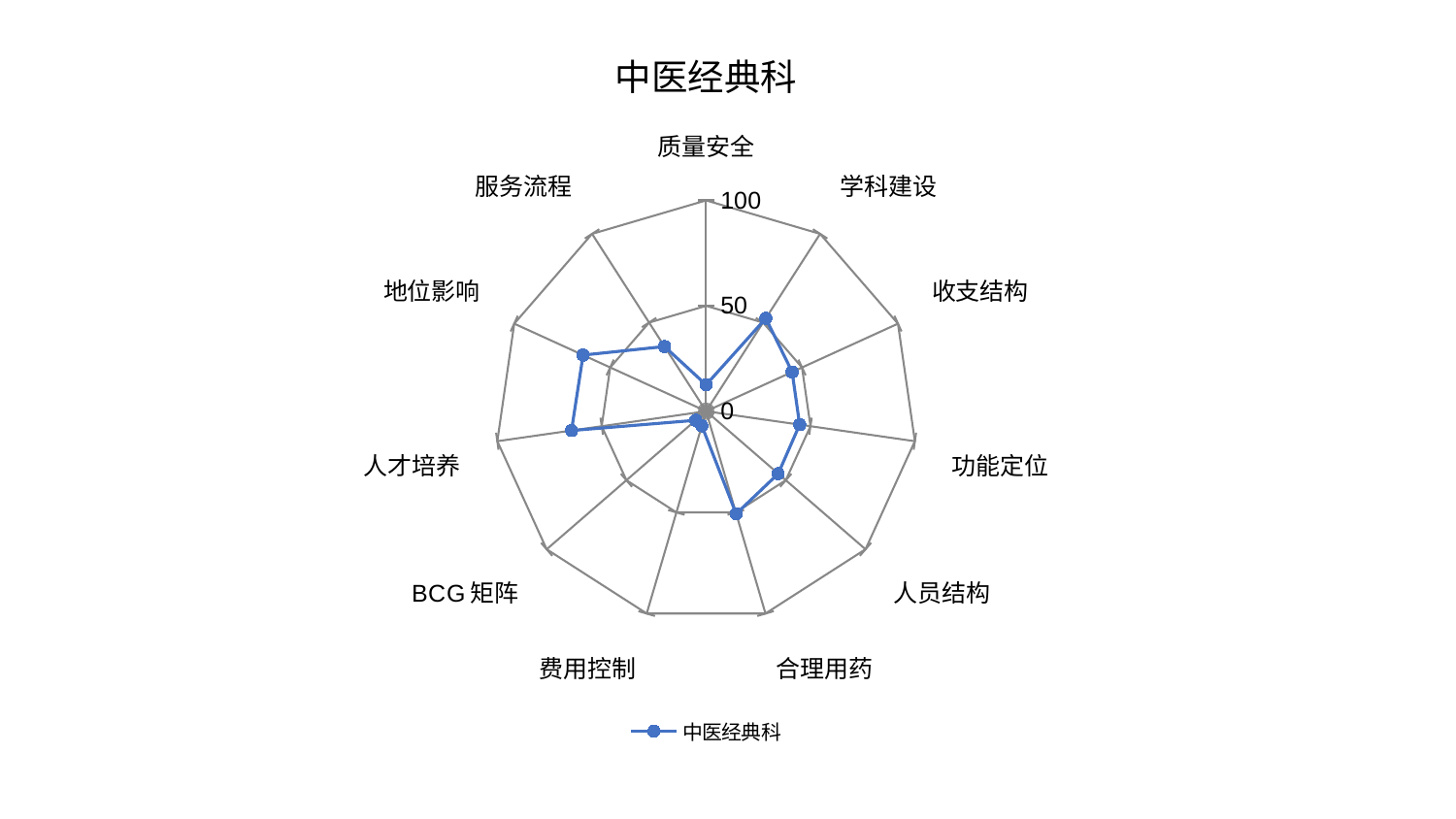

### Chart: 中医经典科

| Category | 中医经典科 |
|---|---|
| 质量安全 | 12.515426271097414 |
| 学科建设 | 52.374853779534355 |
| 收支结构 | 44.840212345838225 |
| 功能定位 | 44.810972289851506 |
| 人员结构 | 45.24659805652923 |
| 合理用药 | 50.71349777508185 |
| 费用控制 | 7.196776788661434 |
| BCG矩阵 | 6.557140332661335 |
| 人才培养 | 64.46152830264931 |
| 地位影响 | 64.10905188838431 |
| 服务流程 | 36.500683696639776 |
157